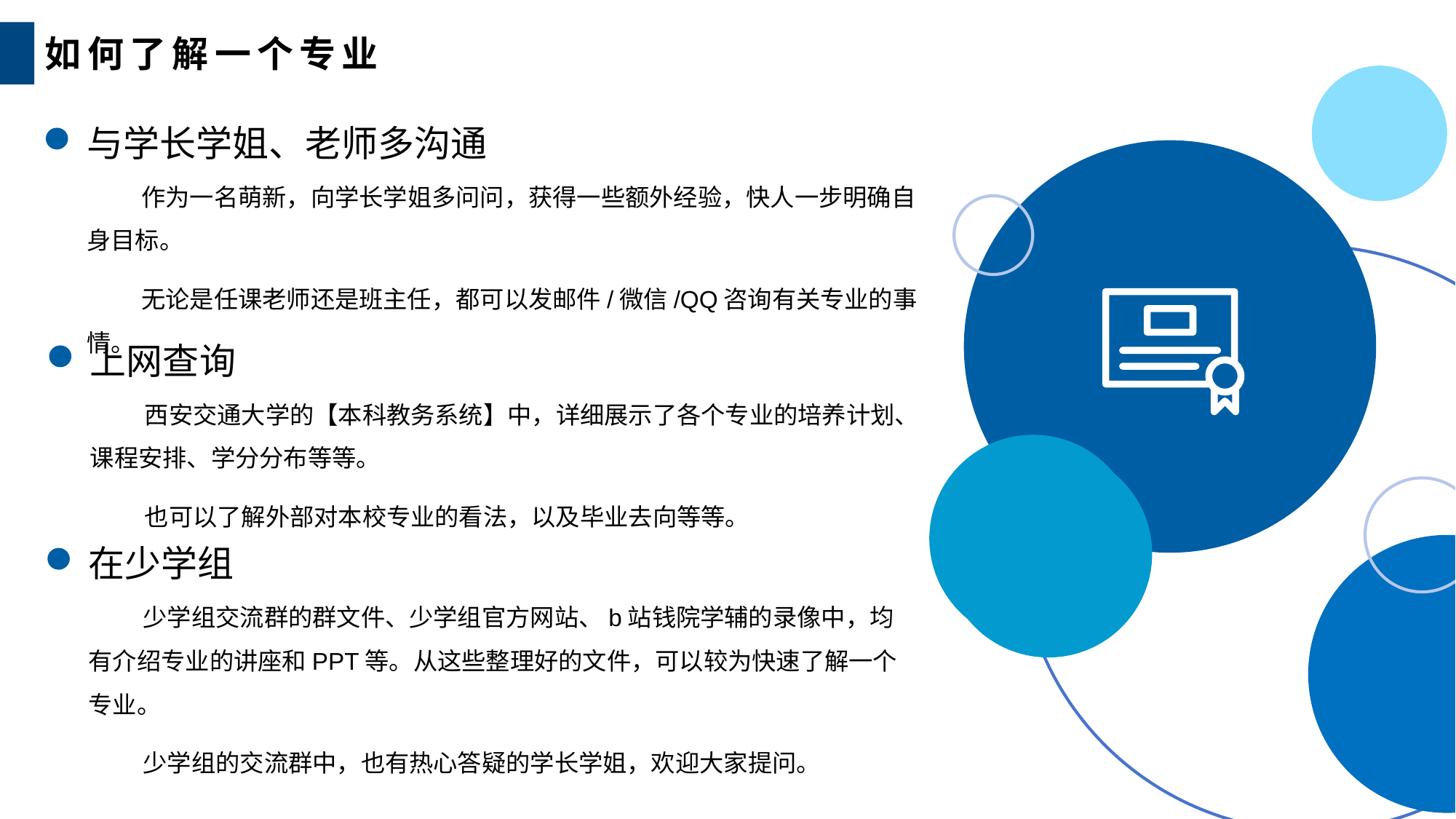

如何了解一个专业

与学长学姐、老师多沟通

作为一名萌新，向学长学姐多问问，获得一些额外经验，快人一步明确自身目标。
无论是任课老师还是班主任，都可以发邮件/微信/QQ咨询有关专业的事情。

上网查询

西安交通大学的【本科教务系统】中，详细展示了各个专业的培养计划、课程安排、学分分布等等。
也可以了解外部对本校专业的看法，以及毕业去向等等。

在少学组

少学组交流群的群文件、少学组官方网站、b站钱院学辅的录像中，均有介绍专业的讲座和PPT等。从这些整理好的文件，可以较为快速了解一个专业。
少学组的交流群中，也有热心答疑的学长学姐，欢迎大家提问。